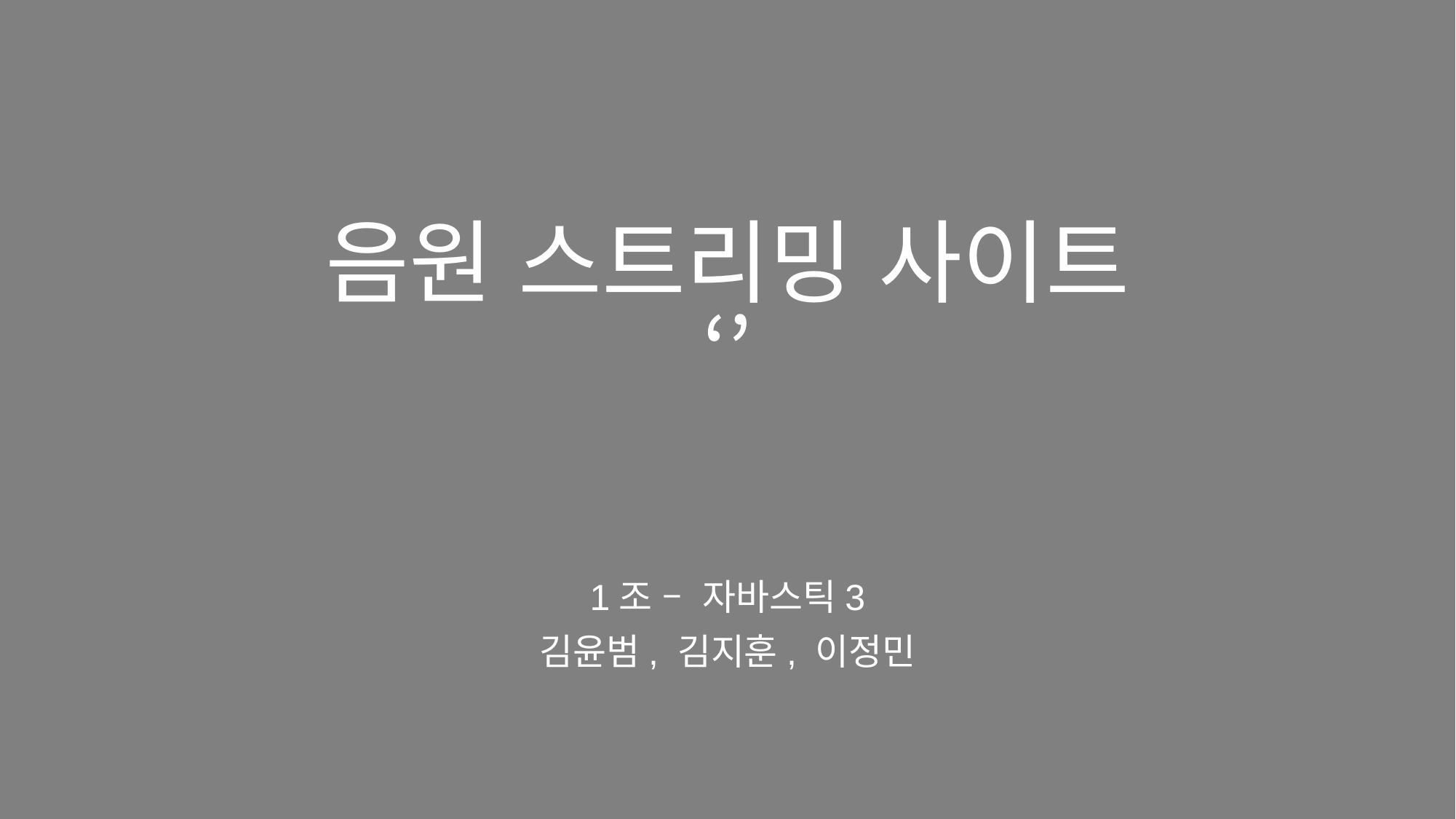

# 음원 스트리밍 사이트 ‘’
1조 –  자바스틱3
김윤범, 김지훈, 이정민